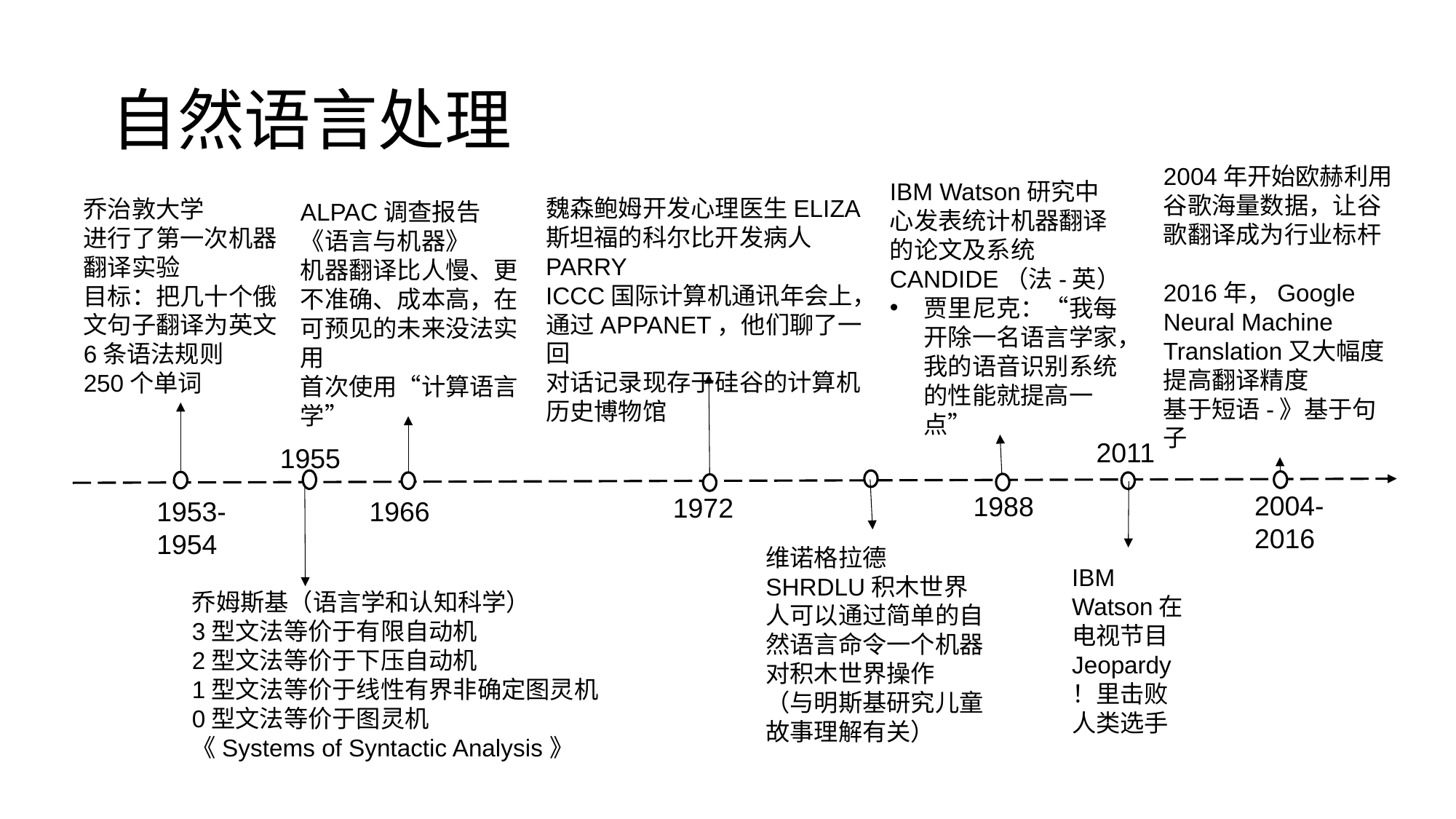

# 自然语言处理
2004年开始欧赫利用谷歌海量数据，让谷歌翻译成为行业标杆

2016年，Google Neural Machine Translation又大幅度提高翻译精度
基于短语-》基于句子
IBM Watson研究中心发表统计机器翻译的论文及系统CANDIDE（法-英）
贾里尼克：“我每开除一名语言学家，我的语音识别系统的性能就提高一点”
魏森鲍姆开发心理医生ELIZA
斯坦福的科尔比开发病人PARRY
ICCC国际计算机通讯年会上，通过APPANET，他们聊了一回
对话记录现存于硅谷的计算机历史博物馆
乔治敦大学
进行了第一次机器翻译实验
目标：把几十个俄文句子翻译为英文
6条语法规则
250个单词
ALPAC调查报告
《语言与机器》
机器翻译比人慢、更不准确、成本高，在可预见的未来没法实用
首次使用“计算语言学”
2011
1955

2004-2016
1988
1972
1953-1954
1966
维诺格拉德
SHRDLU积木世界
人可以通过简单的自然语言命令一个机器对积木世界操作
（与明斯基研究儿童故事理解有关）
IBM Watson在电视节目Jeopardy！里击败人类选手
乔姆斯基（语言学和认知科学）
3型文法等价于有限自动机
2型文法等价于下压自动机
1型文法等价于线性有界非确定图灵机
0型文法等价于图灵机
《Systems of Syntactic Analysis》